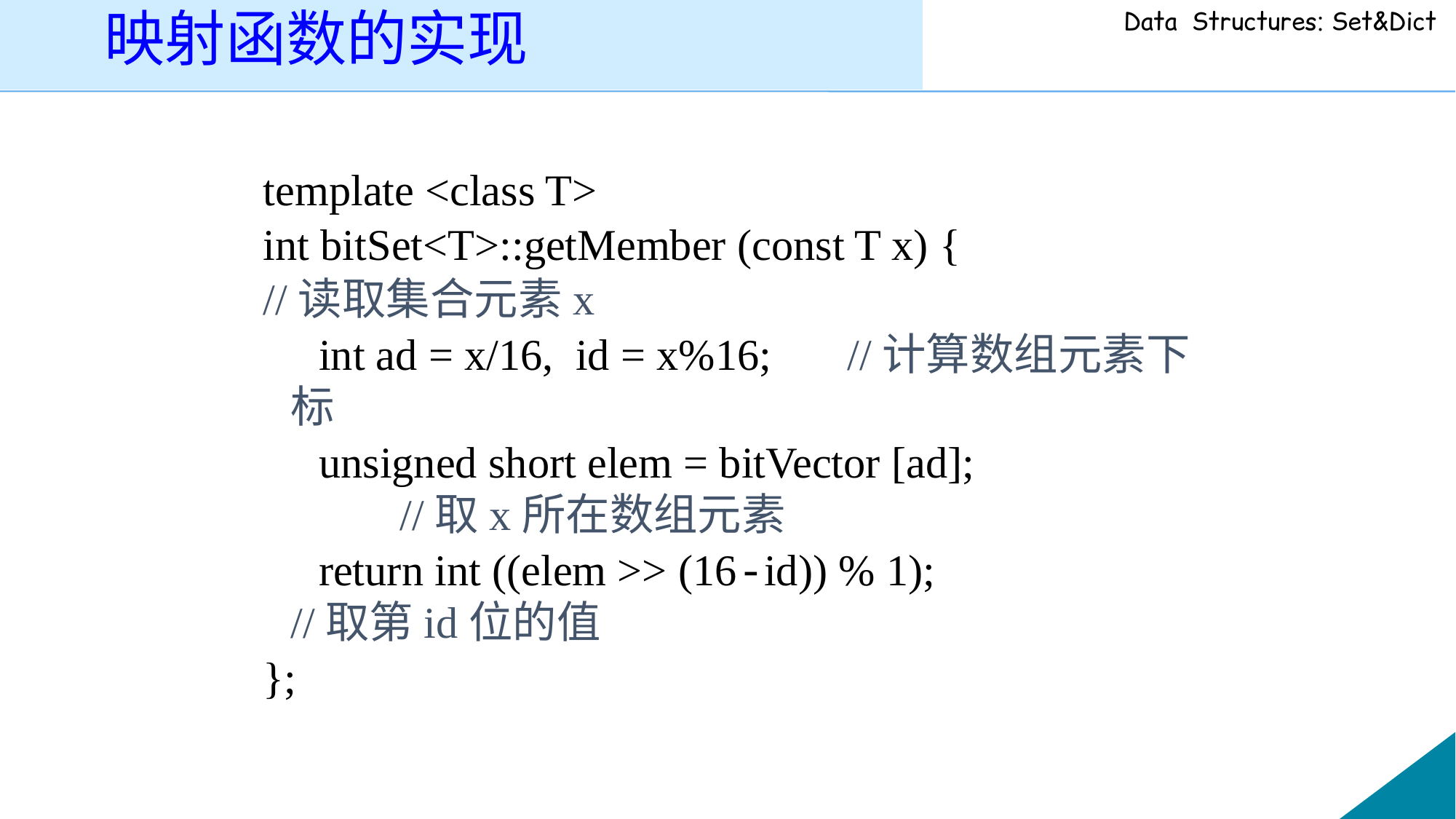

# 映射函数的实现
template <class T>
int bitSet<T>::getMember (const T x) {
//读取集合元素x
     int ad = x/16,  id = x%16;	 //计算数组元素下标
     unsigned short elem = bitVector [ad];			//取x所在数组元素
     return int ((elem >> (16-id)) % 1);			//取第id位的值
};